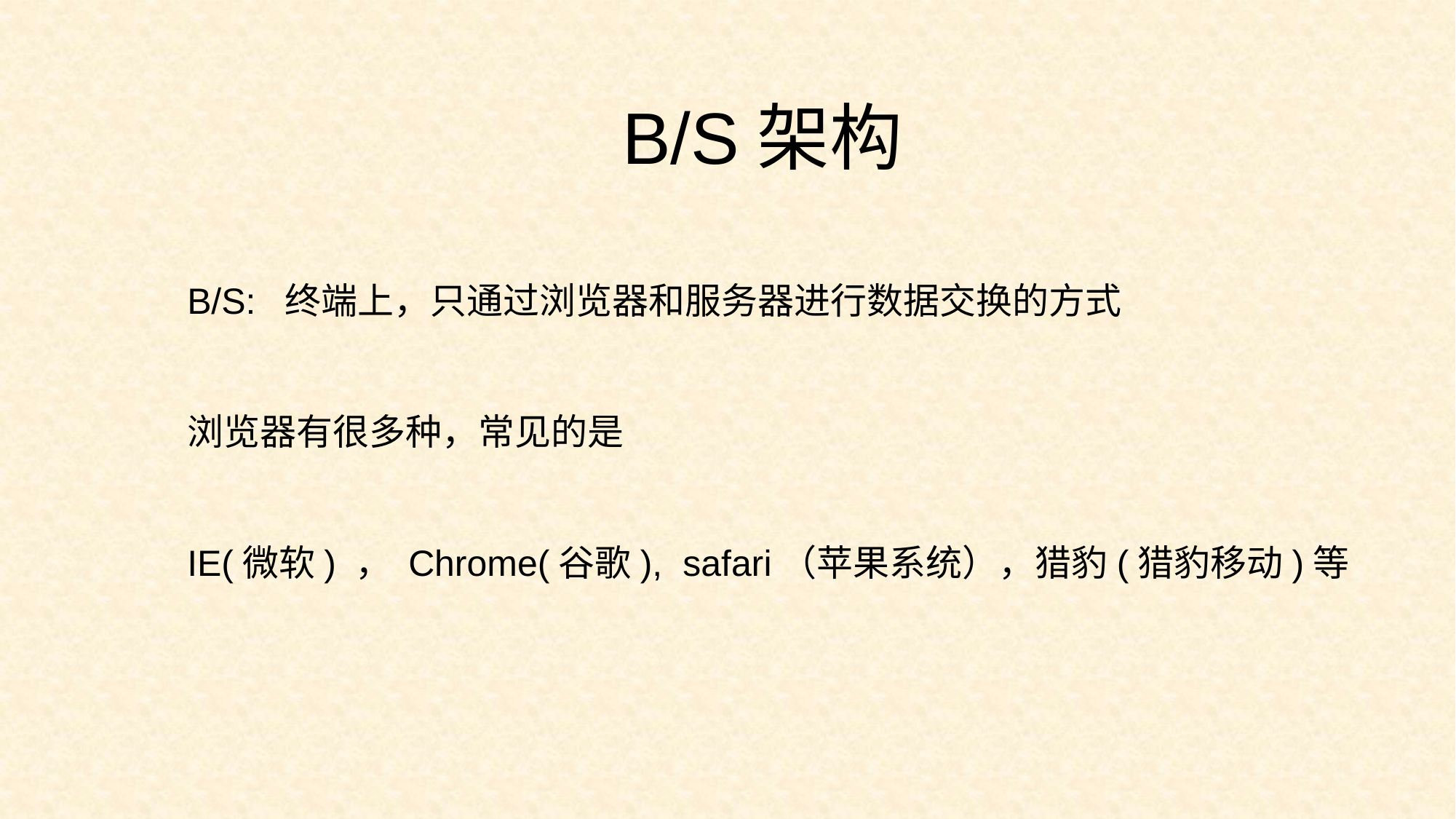

B/S架构
B/S:  终端上，只通过浏览器和服务器进行数据交换的方式

浏览器有很多种，常见的是

IE(微软) ， Chrome(谷歌),  safari（苹果系统），猎豹(猎豹移动)等